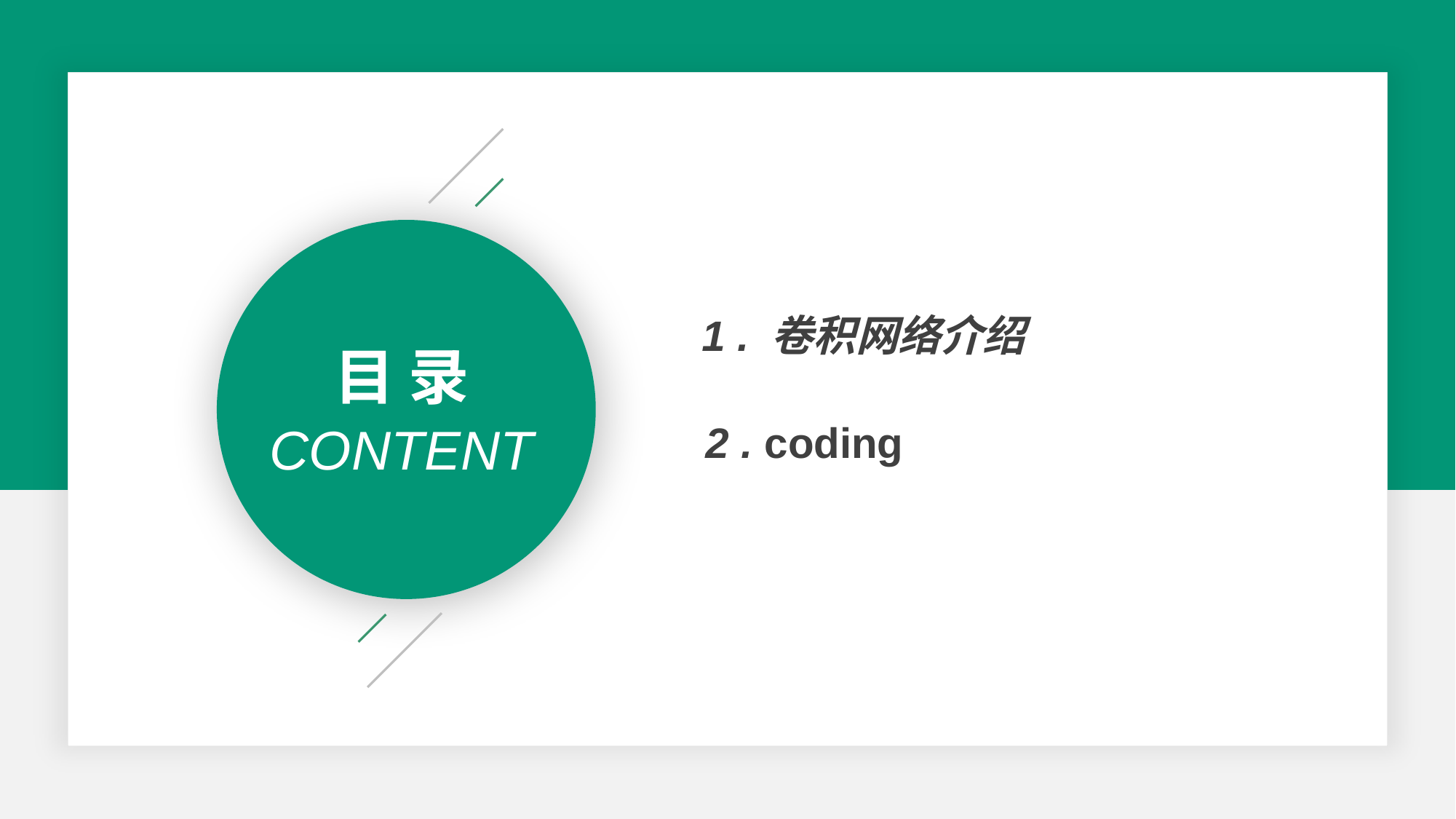

1 . 卷积网络介绍
目 录
CONTENT
2 . coding